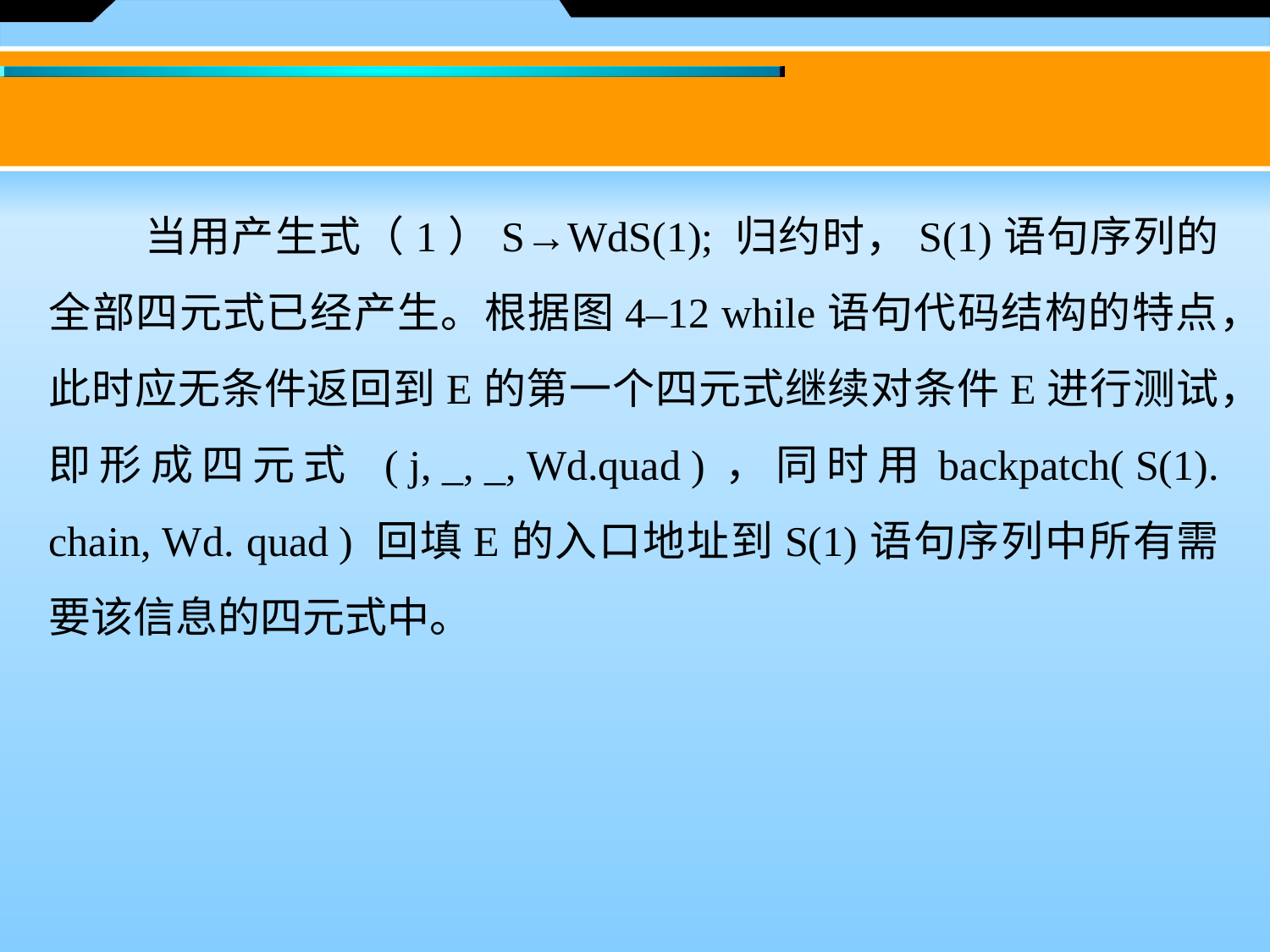

当用产生式（1）S→WdS(1); 归约时，S(1)语句序列的全部四元式已经产生。根据图4–12 while语句代码结构的特点，此时应无条件返回到E的第一个四元式继续对条件E进行测试，即形成四元式 ( j, _, _, Wd.quad )，同时用backpatch( S(1). chain, Wd. quad ) 回填E的入口地址到S(1)语句序列中所有需要该信息的四元式中。